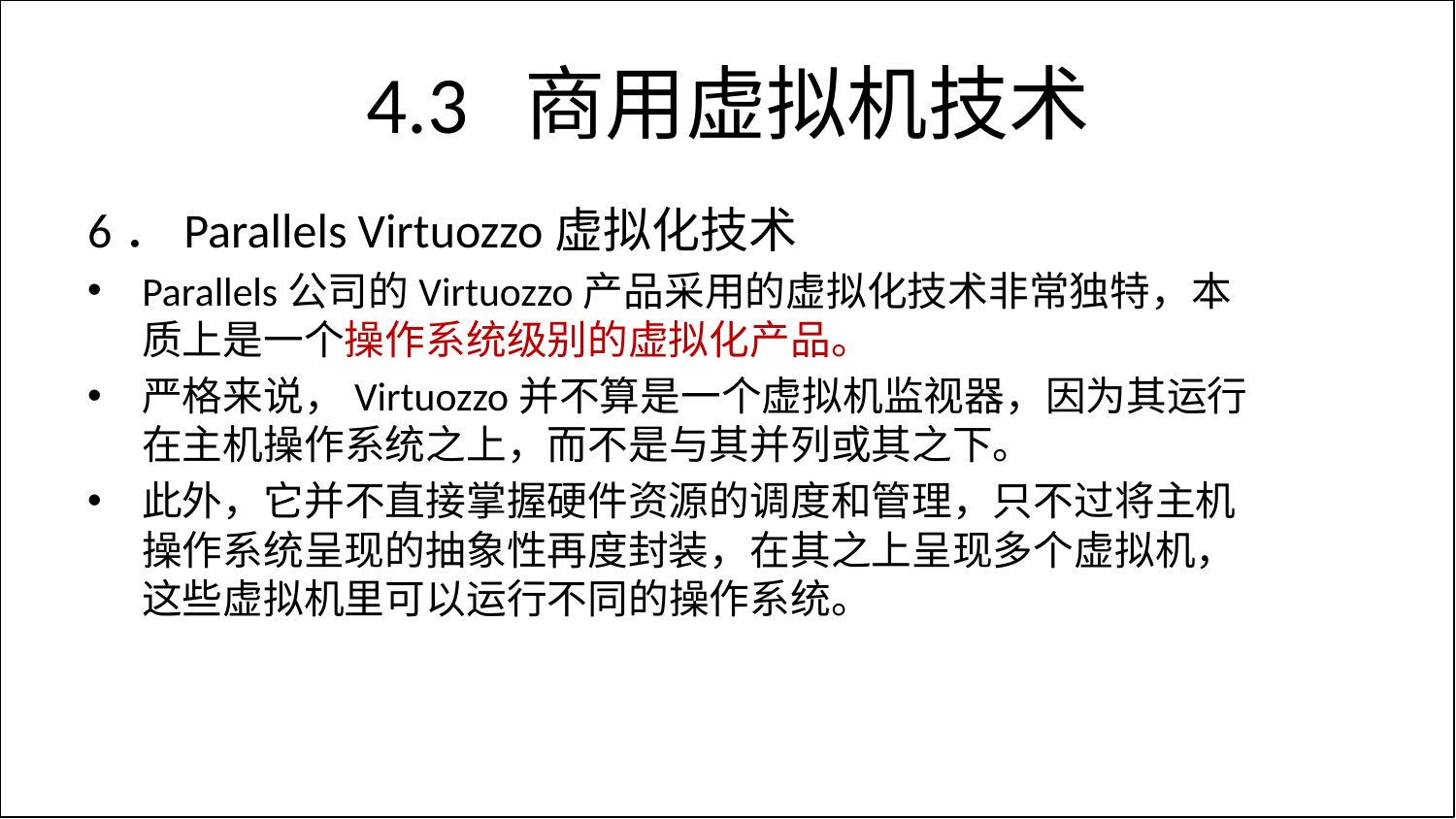

# 4.3  商用虚拟机技术
6．Parallels Virtuozzo虚拟化技术
Parallels公司的Virtuozzo产品采用的虚拟化技术非常独特，本质上是一个操作系统级别的虚拟化产品。
严格来说，Virtuozzo并不算是一个虚拟机监视器，因为其运行在主机操作系统之上，而不是与其并列或其之下。
此外，它并不直接掌握硬件资源的调度和管理，只不过将主机操作系统呈现的抽象性再度封装，在其之上呈现多个虚拟机，这些虚拟机里可以运行不同的操作系统。